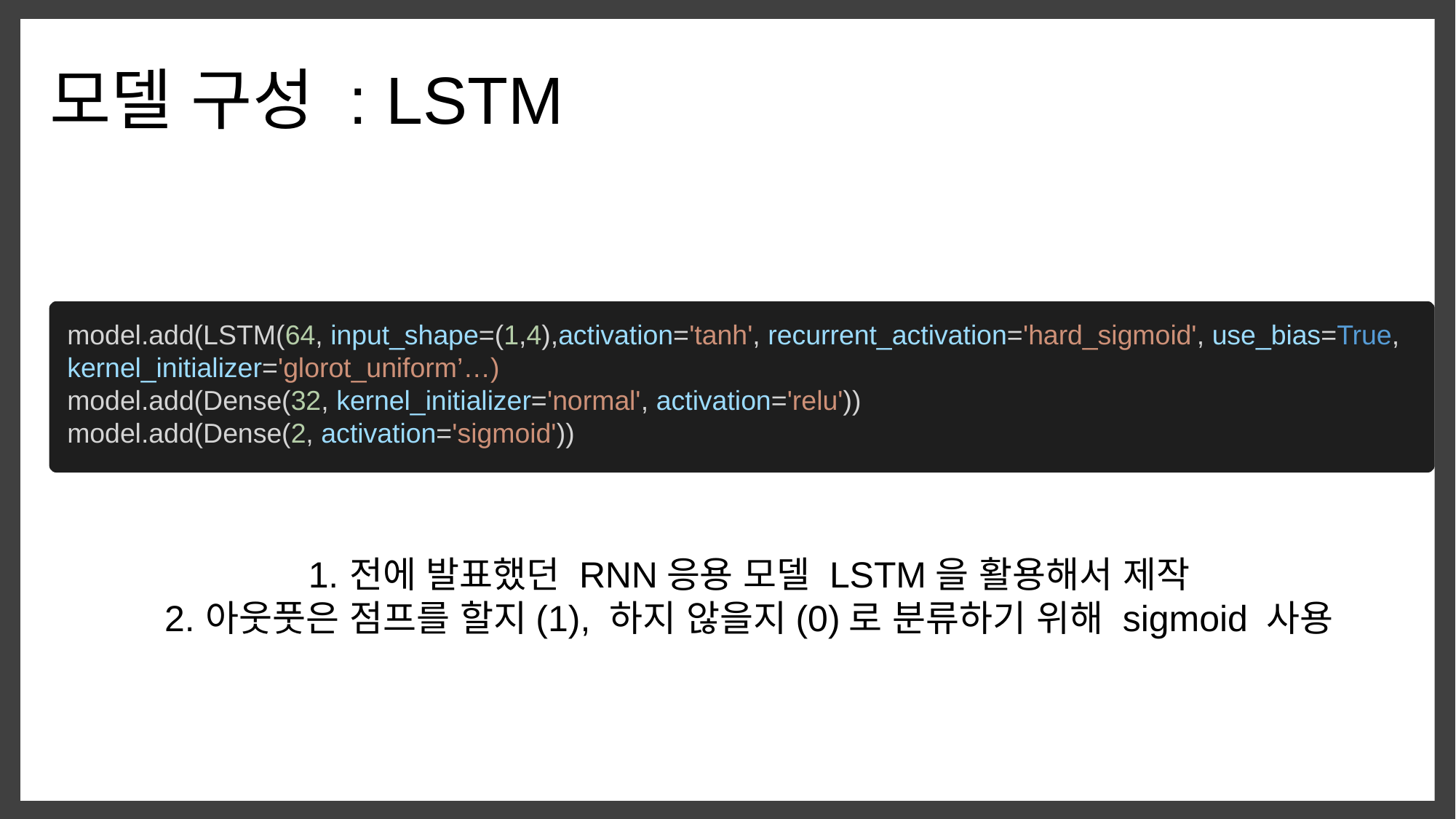

ㅇㅁㄴ
모델 구성 : LSTM

model.add(LSTM(64, input_shape=(1,4),activation='tanh', recurrent_activation='hard_sigmoid', use_bias=True, kernel_initializer='glorot_uniform’…)
model.add(Dense(32, kernel_initializer='normal', activation='relu'))
model.add(Dense(2, activation='sigmoid'))
전에 발표했던 RNN응용 모델 LSTM을 활용해서 제작
아웃풋은 점프를 할지(1), 하지 않을지(0)로 분류하기 위해 sigmoid 사용